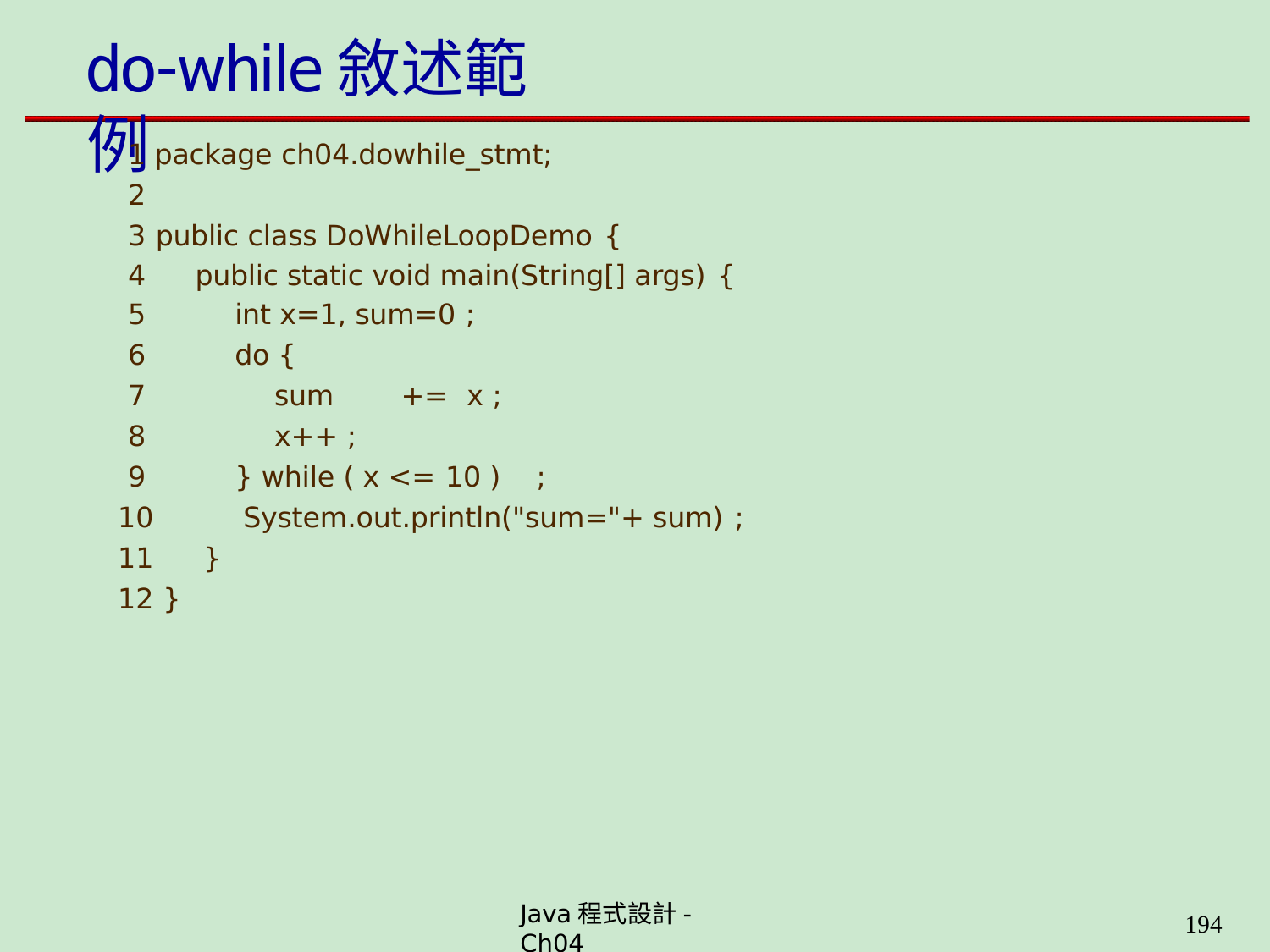

# do-while敘述範例
1 package ch04.dowhile_stmt;
2
public class DoWhileLoopDemo {
public static void main(String[] args) {
| 5 |  | int x=1, sum=0 ; |
| --- | --- | --- |
| 6 |  | do { |
| 7 |  | sum += x ; |
| 8 |  | x++ ; |
| 9 |  | } while ( x <= 10 ) ; |
| 10 |  | System.out.println("sum="+ sum) ; |
| 11 | } |  |
| 12 } |  |  |
Java程式設計-Ch04
194